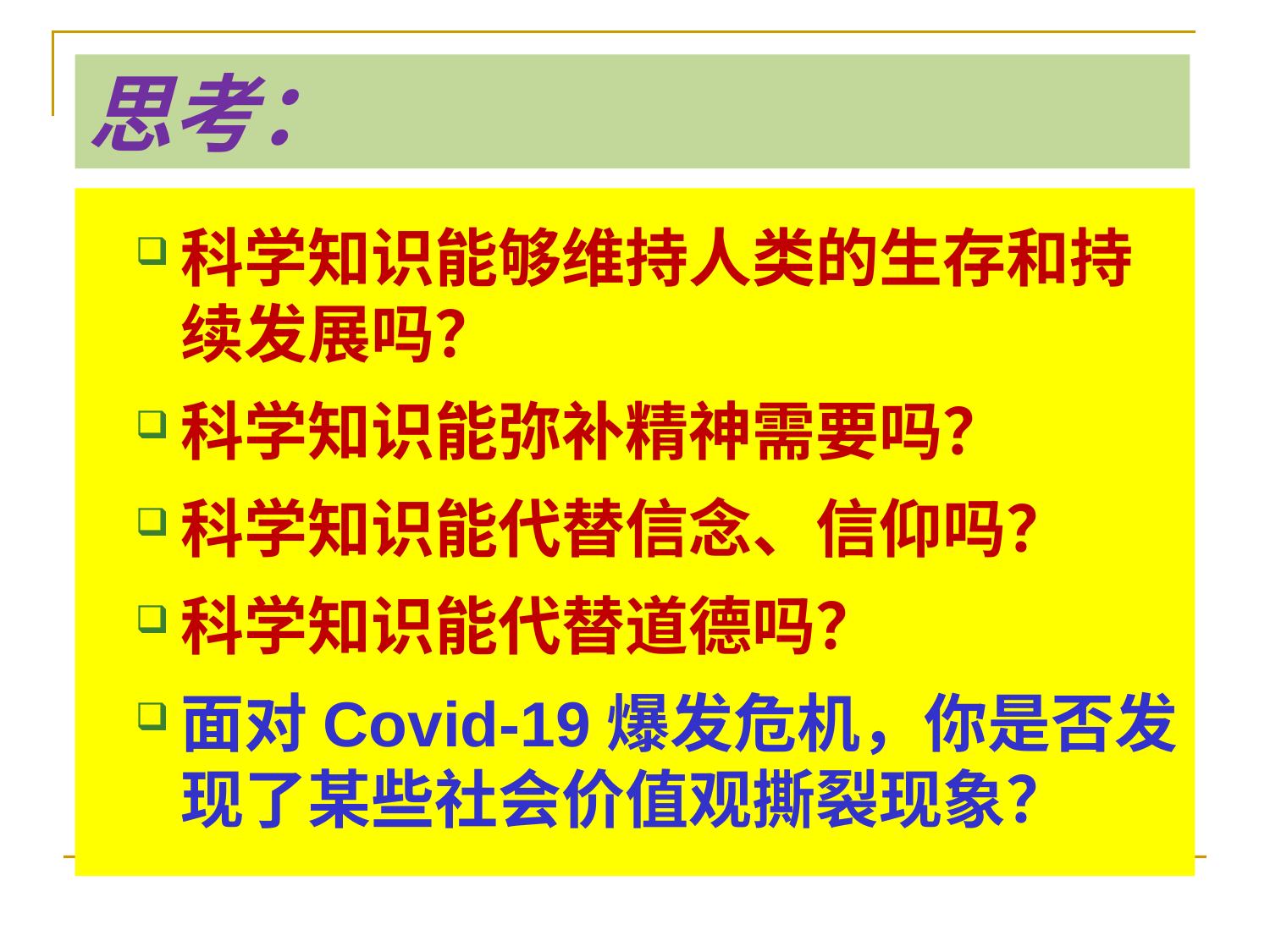

思考：

科学知识能够维持人类的生存和持续发展吗？
科学知识能弥补精神需要吗？
科学知识能代替信念、信仰吗？
科学知识能代替道德吗？
面对Covid-19爆发危机，你是否发现了某些社会价值观撕裂现象？

42